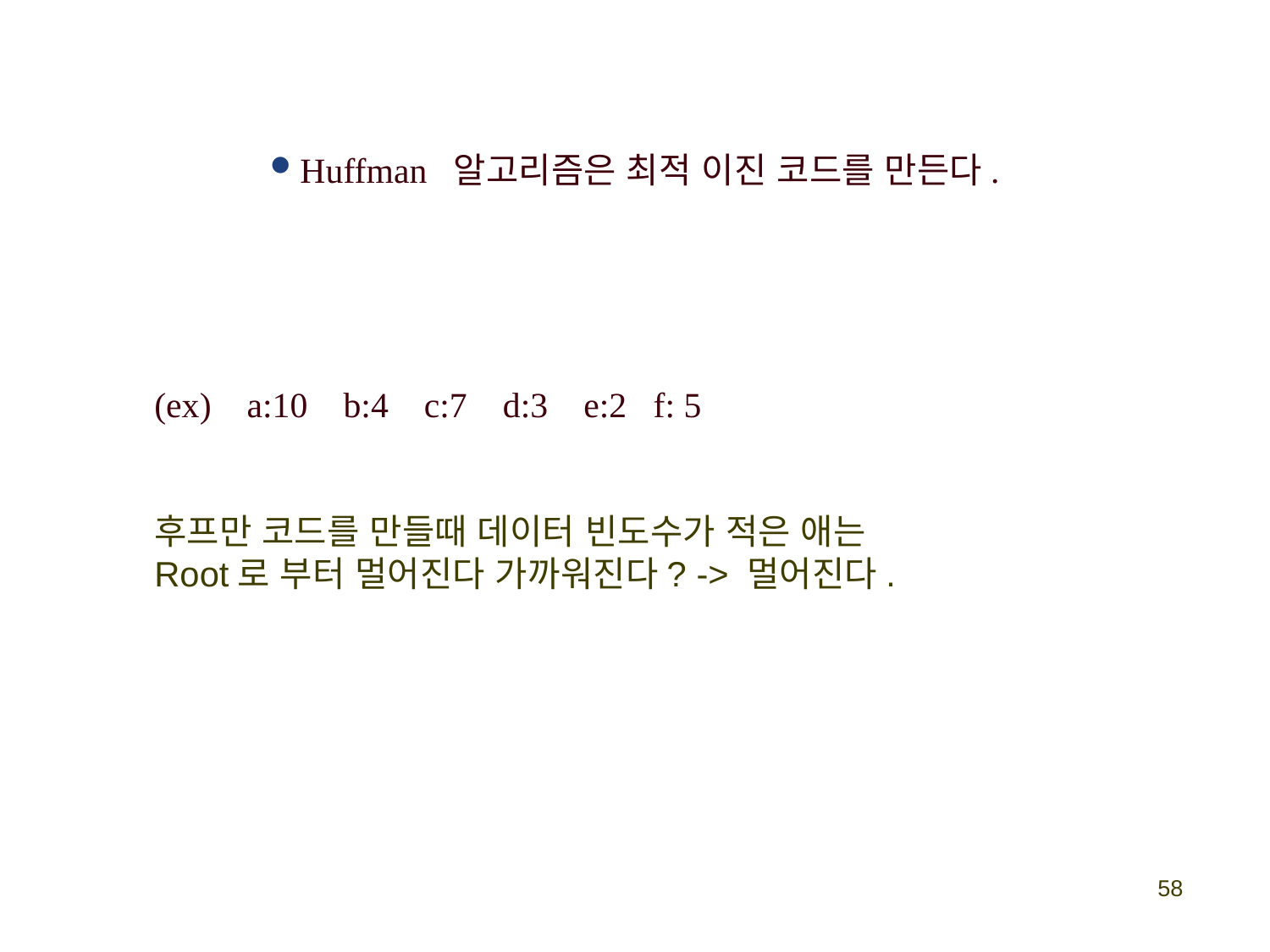

Huffman  알고리즘은 최적 이진 코드를 만든다.
(ex)    a:10    b:4    c:7    d:3    e:2   f: 5

후프만 코드를 만들때 데이터 빈도수가 적은 애는
Root로 부터 멀어진다 가까워진다? -> 멀어진다.

58